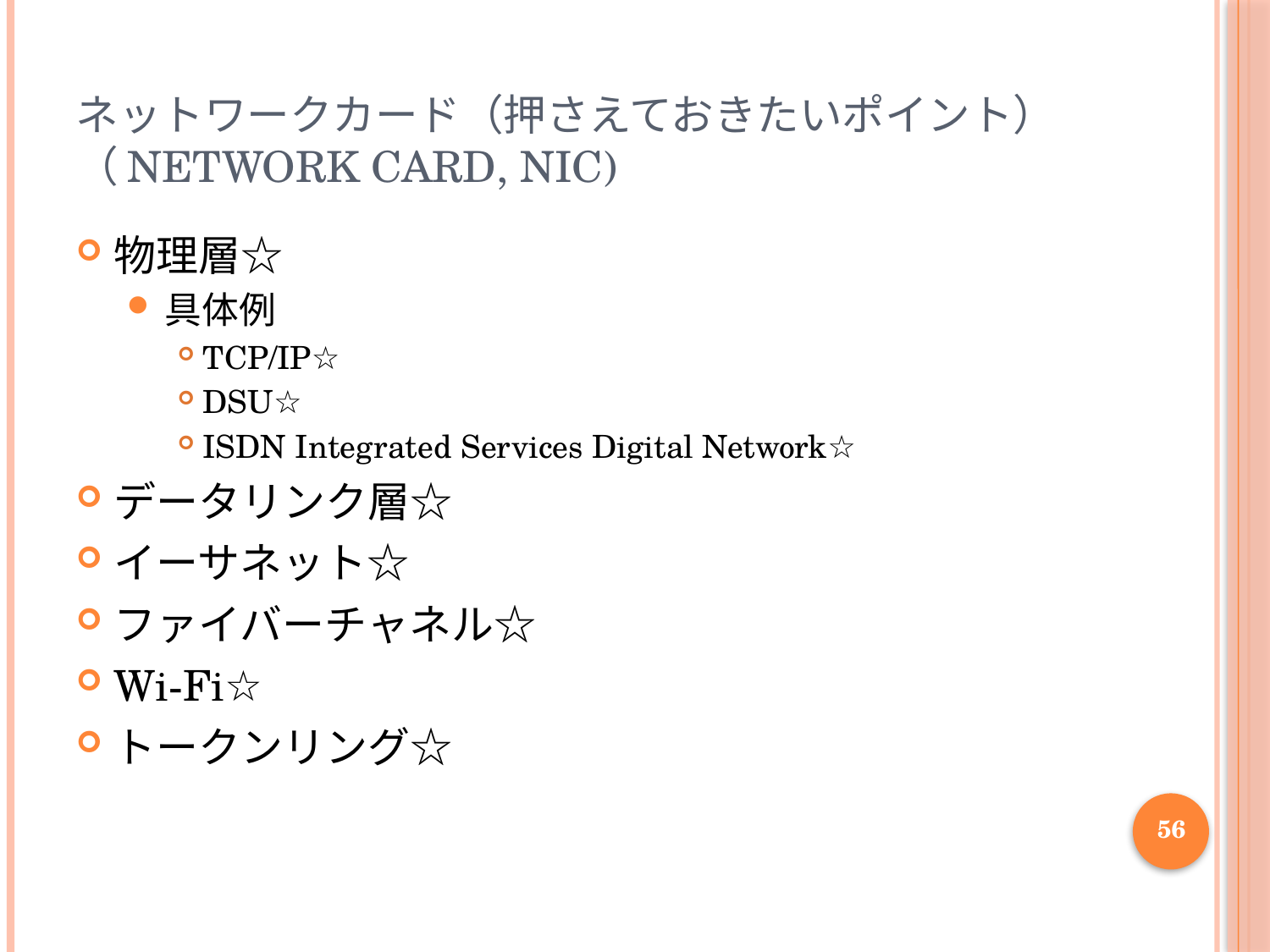

# ネットワークカード（押さえておきたいポイント） （Network Card, NIC)
物理層☆
具体例
TCP/IP☆
DSU☆
ISDN Integrated Services Digital Network☆
データリンク層☆
イーサネット☆
ファイバーチャネル☆
Wi-Fi☆
トークンリング☆
56